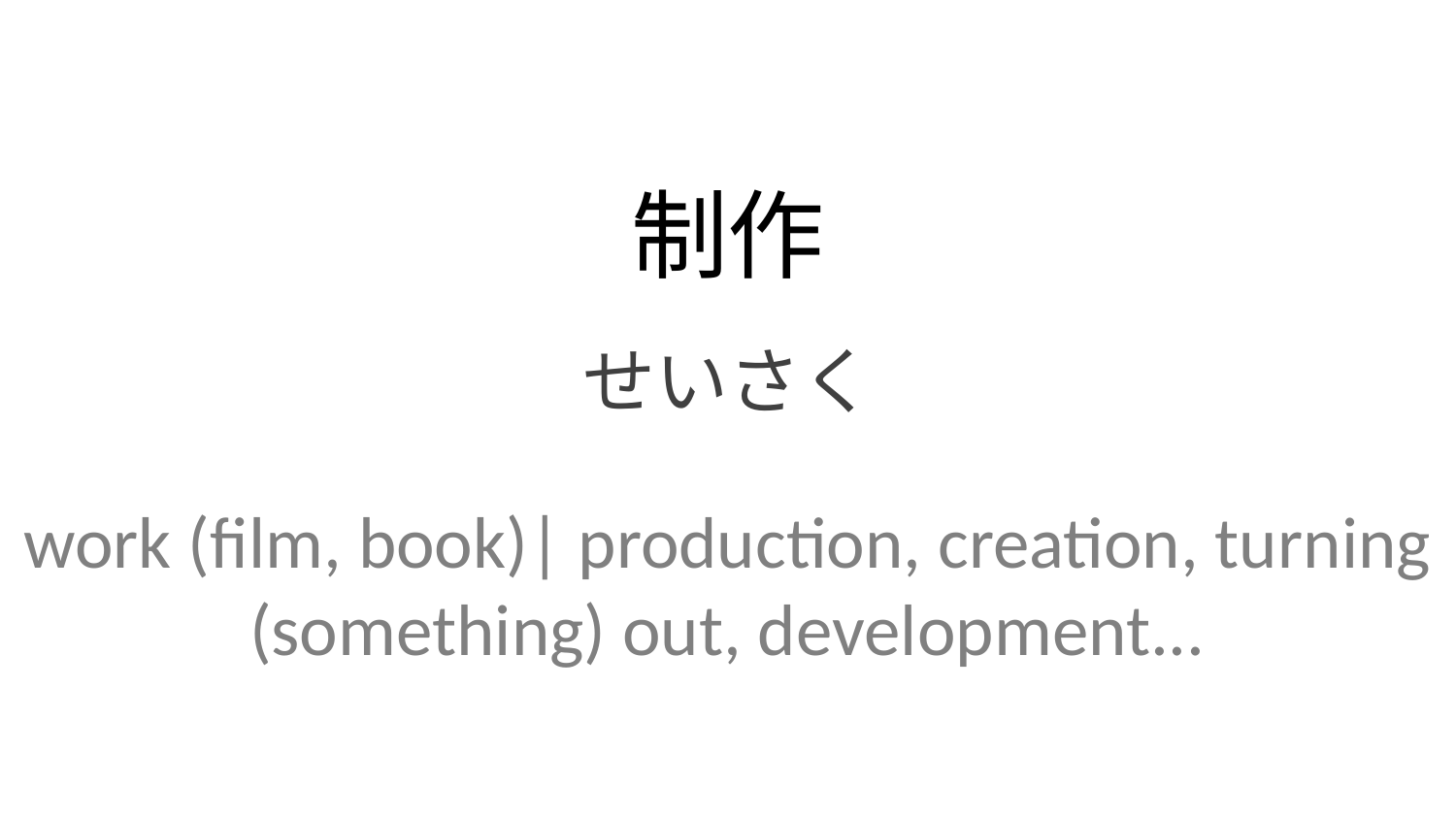

制作

せいさく
work (film, book)| production, creation, turning (something) out, development...